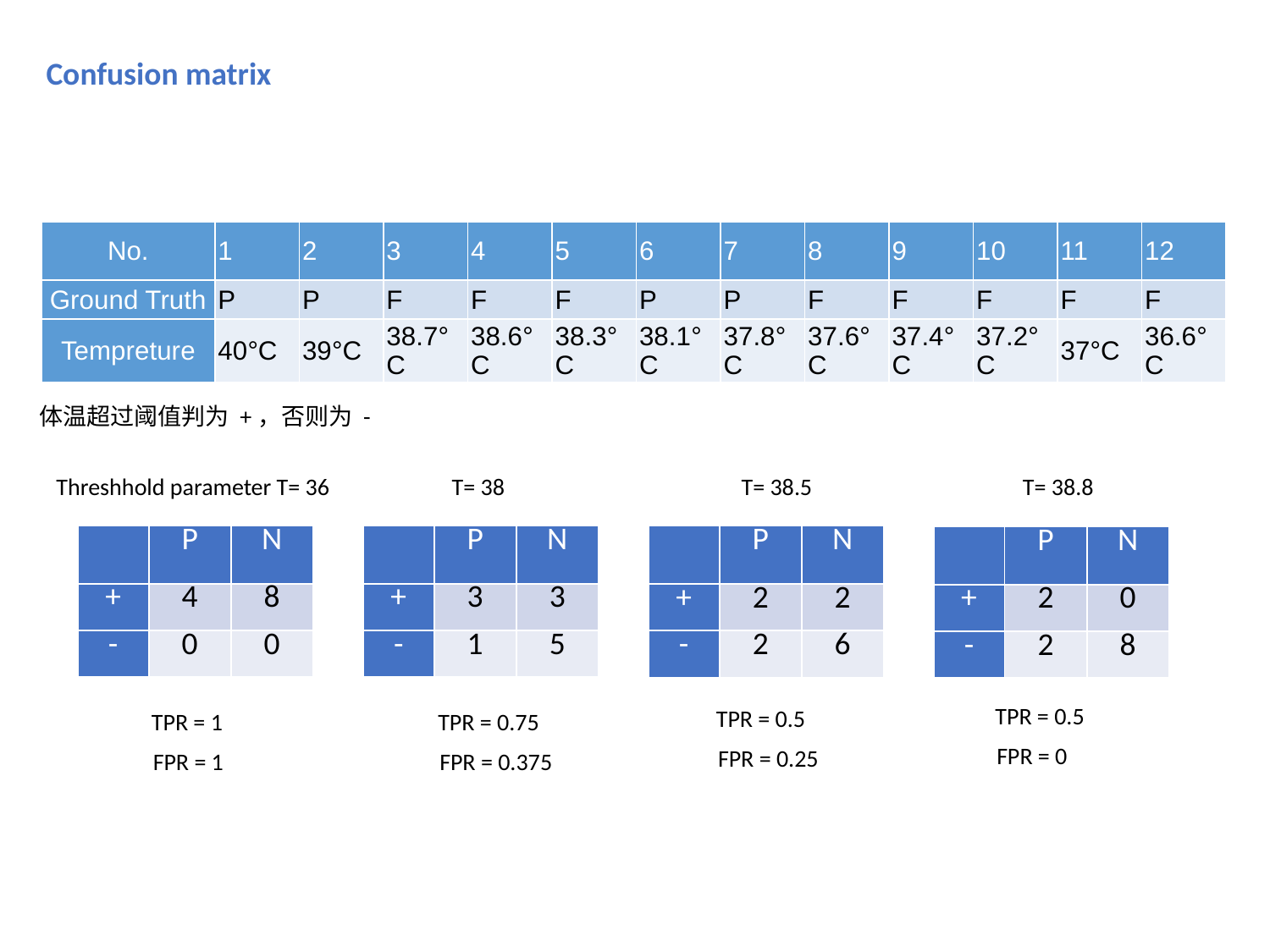

Confusion matrix
| No. | 1 | 2 | 3 | 4 | 5 | 6 | 7 | 8 | 9 | 10 | 11 | 12 |
| --- | --- | --- | --- | --- | --- | --- | --- | --- | --- | --- | --- | --- |
| Ground Truth | P | P | F | F | F | P | P | F | F | F | F | F |
| Tempreture | 40°C | 39°C | 38.7°C | 38.6°C | 38.3°C | 38.1°C | 37.8°C | 37.6°C | 37.4°C | 37.2°C | 37°C | 36.6°C |
体温超过阈值判为 +，否则为 -
Threshhold parameter T= 36
T= 38.8
T= 38
T= 38.5
|  | P | N |
| --- | --- | --- |
| + | 4 | 8 |
| - | 0 | 0 |
|  | P | N |
| --- | --- | --- |
| + | 3 | 3 |
| - | 1 | 5 |
|  | P | N |
| --- | --- | --- |
| + | 2 | 2 |
| - | 2 | 6 |
|  | P | N |
| --- | --- | --- |
| + | 2 | 0 |
| - | 2 | 8 |
TPR = 0.5
TPR = 0.5
TPR = 1
TPR = 0.75
FPR = 0
FPR = 0.25
FPR = 1
FPR = 0.375